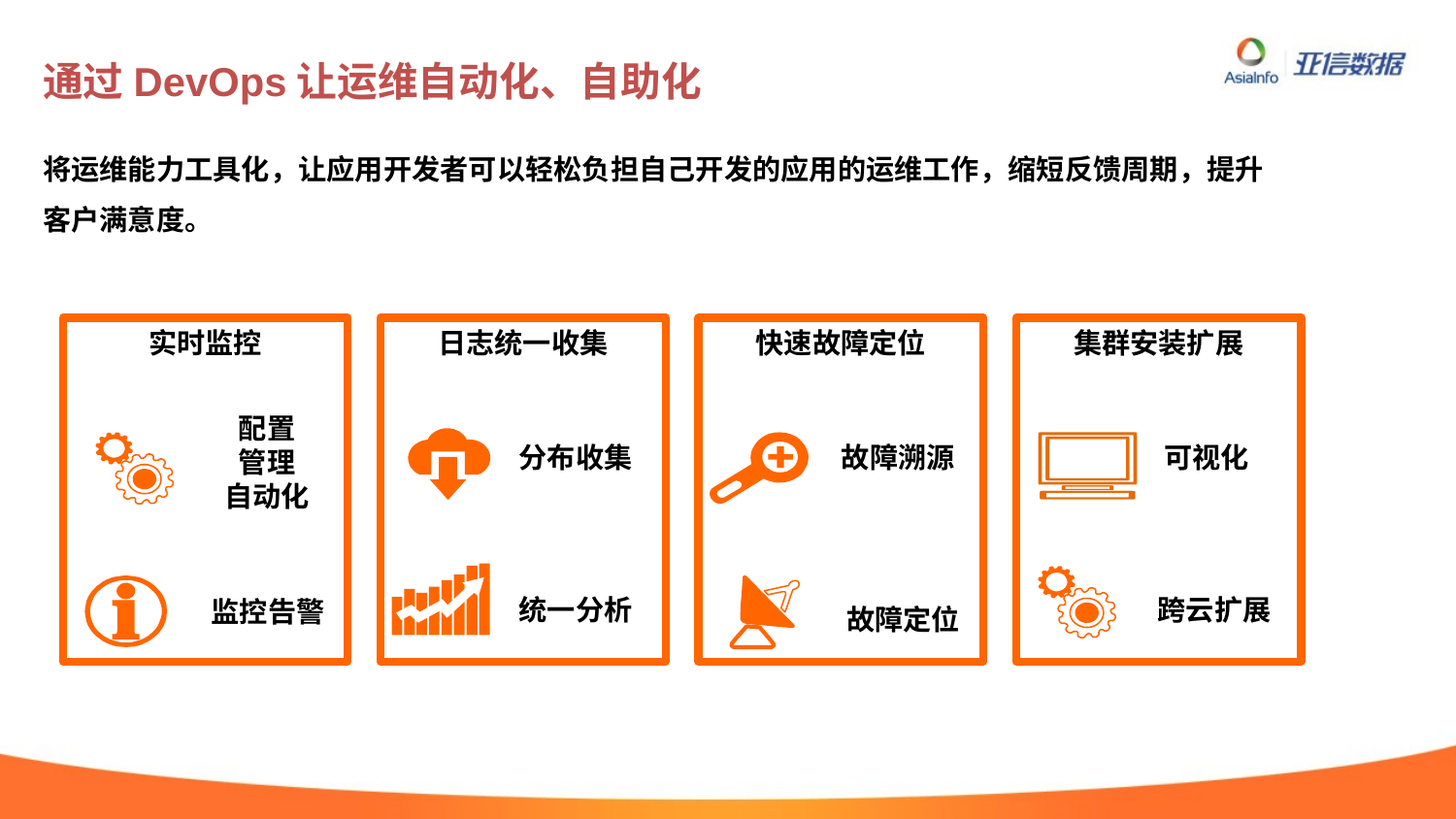

# 通过DevOps让运维自动化、自助化
将运维能力工具化，让应用开发者可以轻松负担自己开发的应用的运维工作，缩短反馈周期，提升客户满意度。
实时监控
日志统一收集
快速故障定位
集群安装扩展
配置
管理
自动化

分布收集

故障溯源
可视化

统一分析
跨云扩展
监控告警
故障定位